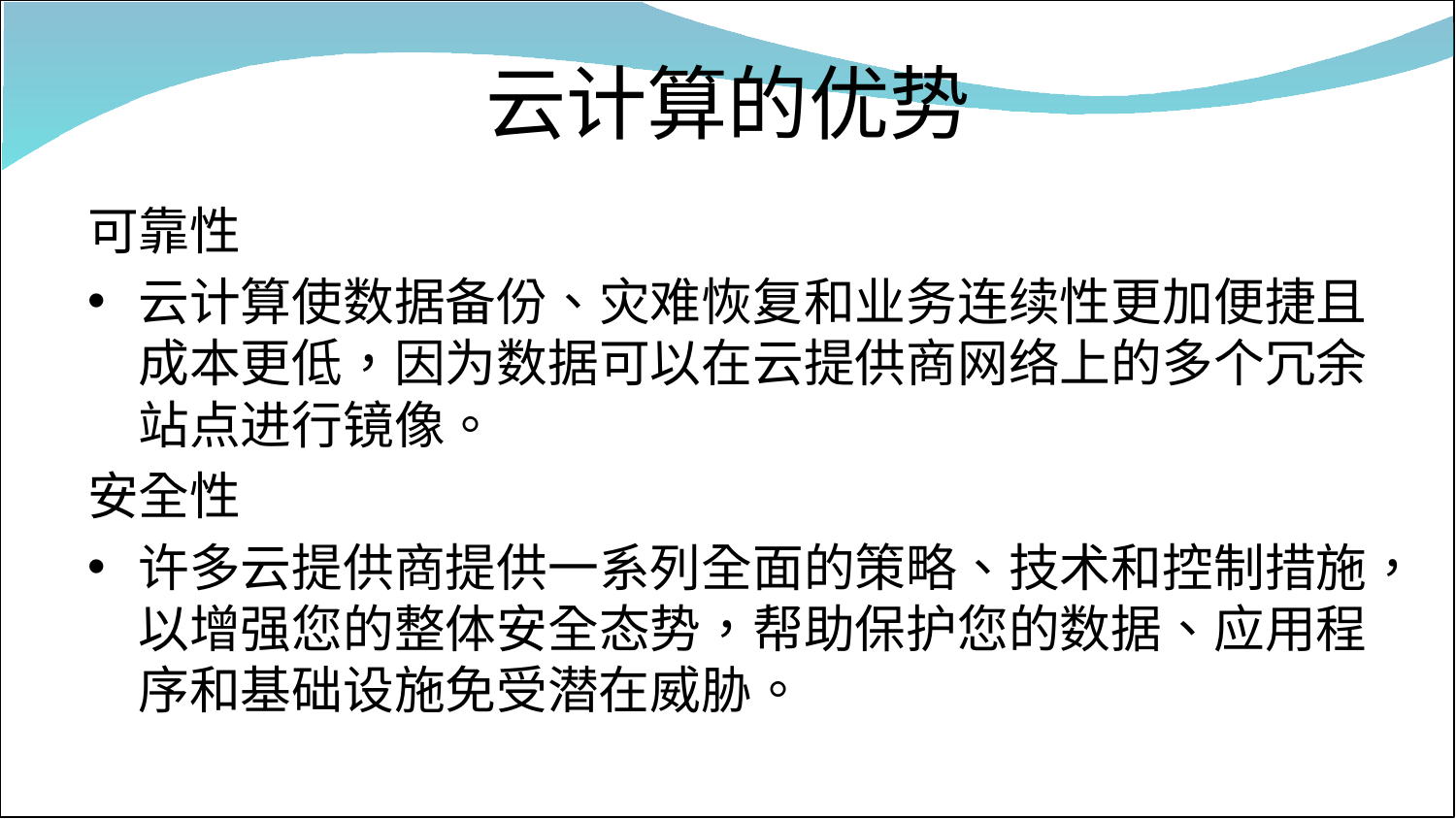

# 云计算的优势
可靠性
云计算使数据备份、灾难恢复和业务连续性更加便捷且成本更低，因为数据可以在云提供商网络上的多个冗余站点进行镜像。
安全性
许多云提供商提供一系列全面的策略、技术和控制措施，以增强您的整体安全态势，帮助保护您的数据、应用程序和基础设施免受潜在威胁。